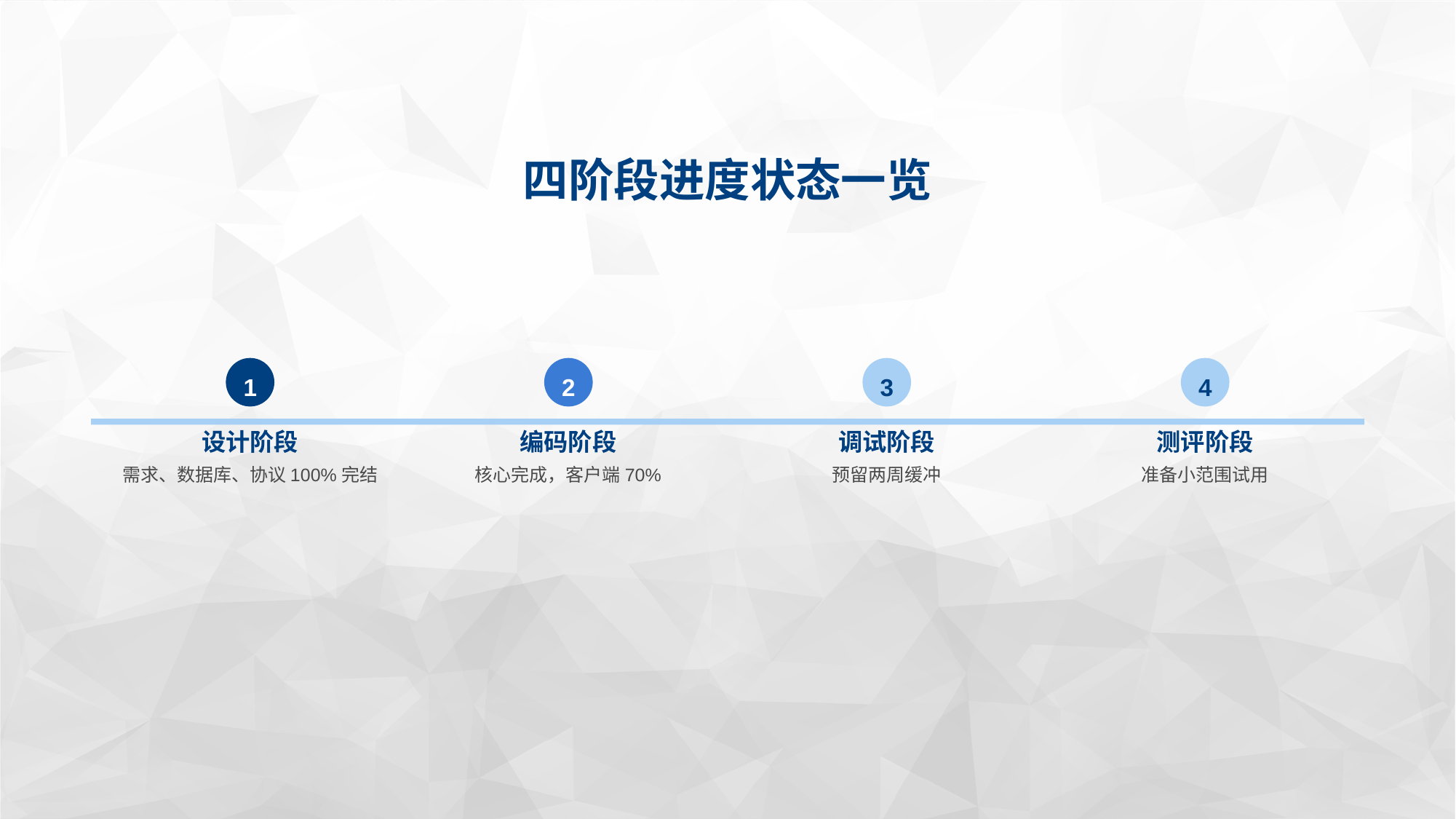

四阶段进度状态一览
1

2

3

4

设计阶段
编码阶段
调试阶段
测评阶段
需求、数据库、协议100%完结
核心完成，客户端70%
预留两周缓冲
准备小范围试用